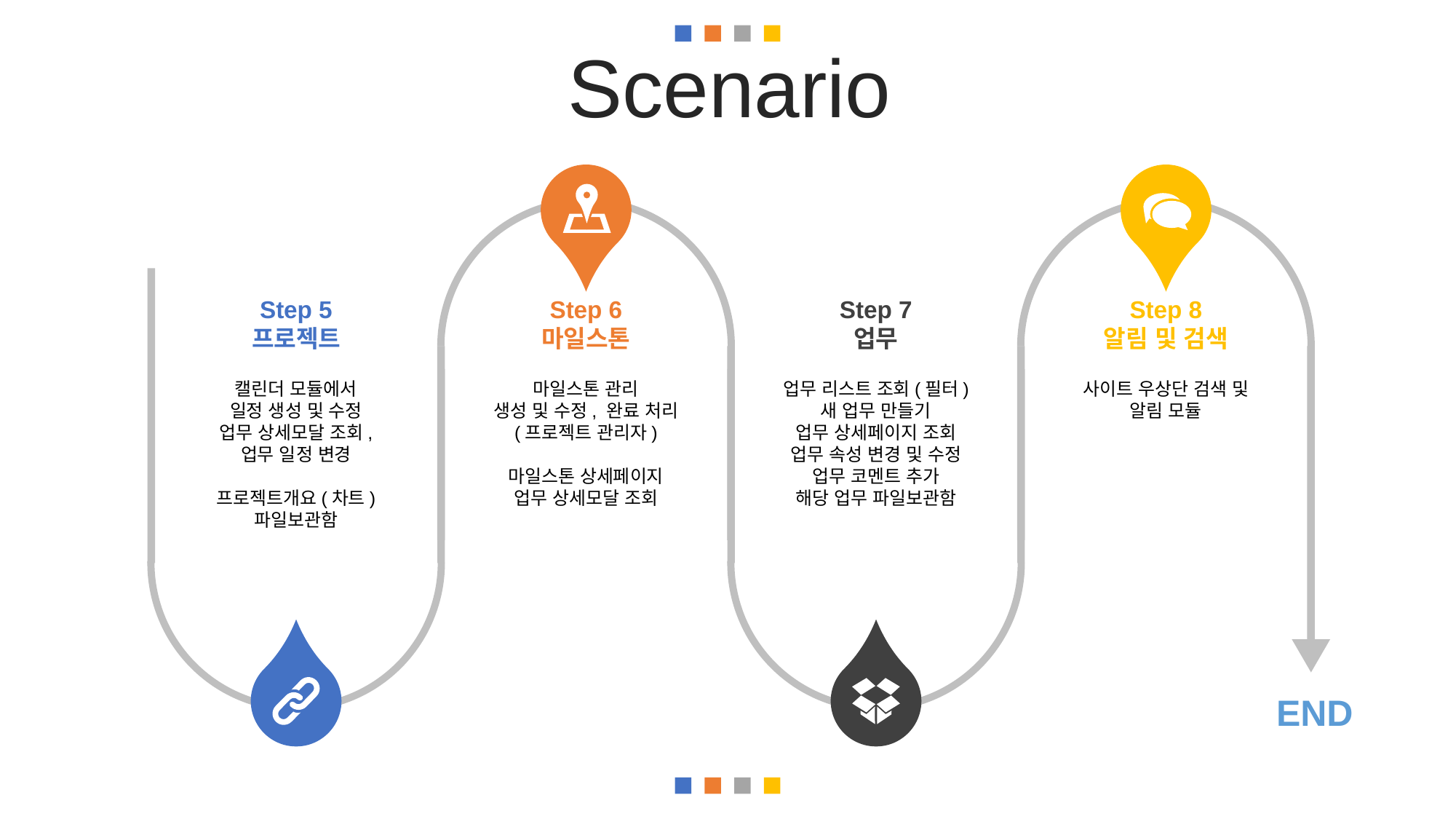

Scenario

Step 5
프로젝트
Step 6
마일스톤
Step 7
업무
Step 8
알림 및 검색

캘린더 모듈에서
일정 생성 및 수정
업무 상세모달 조회,
업무 일정 변경

프로젝트개요(차트)
파일보관함
마일스톤 관리
생성 및 수정, 완료 처리
(프로젝트 관리자)

마일스톤 상세페이지
업무 상세모달 조회
업무 리스트 조회(필터)
새 업무 만들기
업무 상세페이지 조회
업무 속성 변경 및 수정
업무 코멘트 추가
해당 업무 파일보관함
사이트 우상단 검색 및 알림 모듈

END